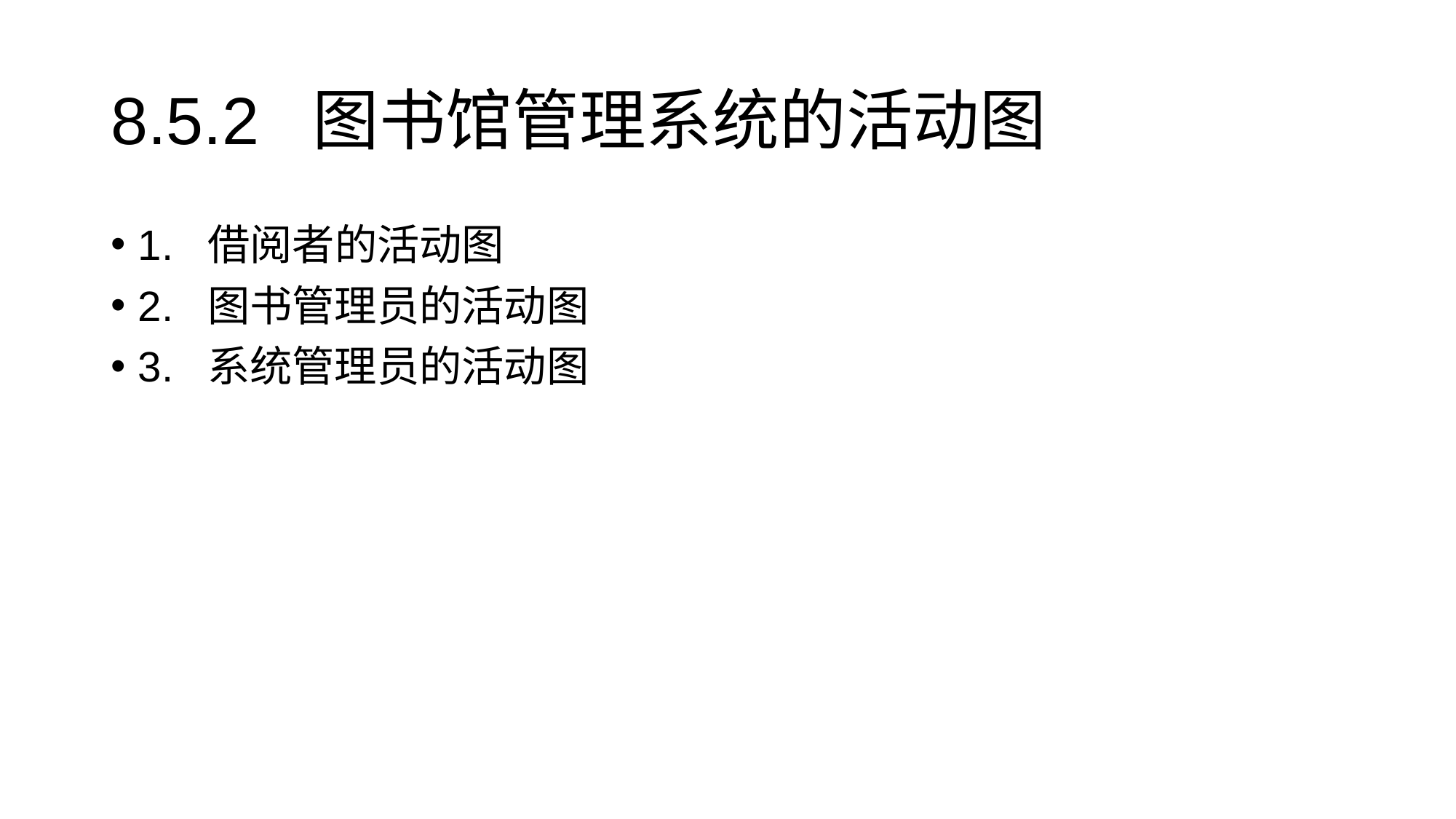

# 8.5.2  图书馆管理系统的活动图
1.  借阅者的活动图
2.  图书管理员的活动图
3.  系统管理员的活动图